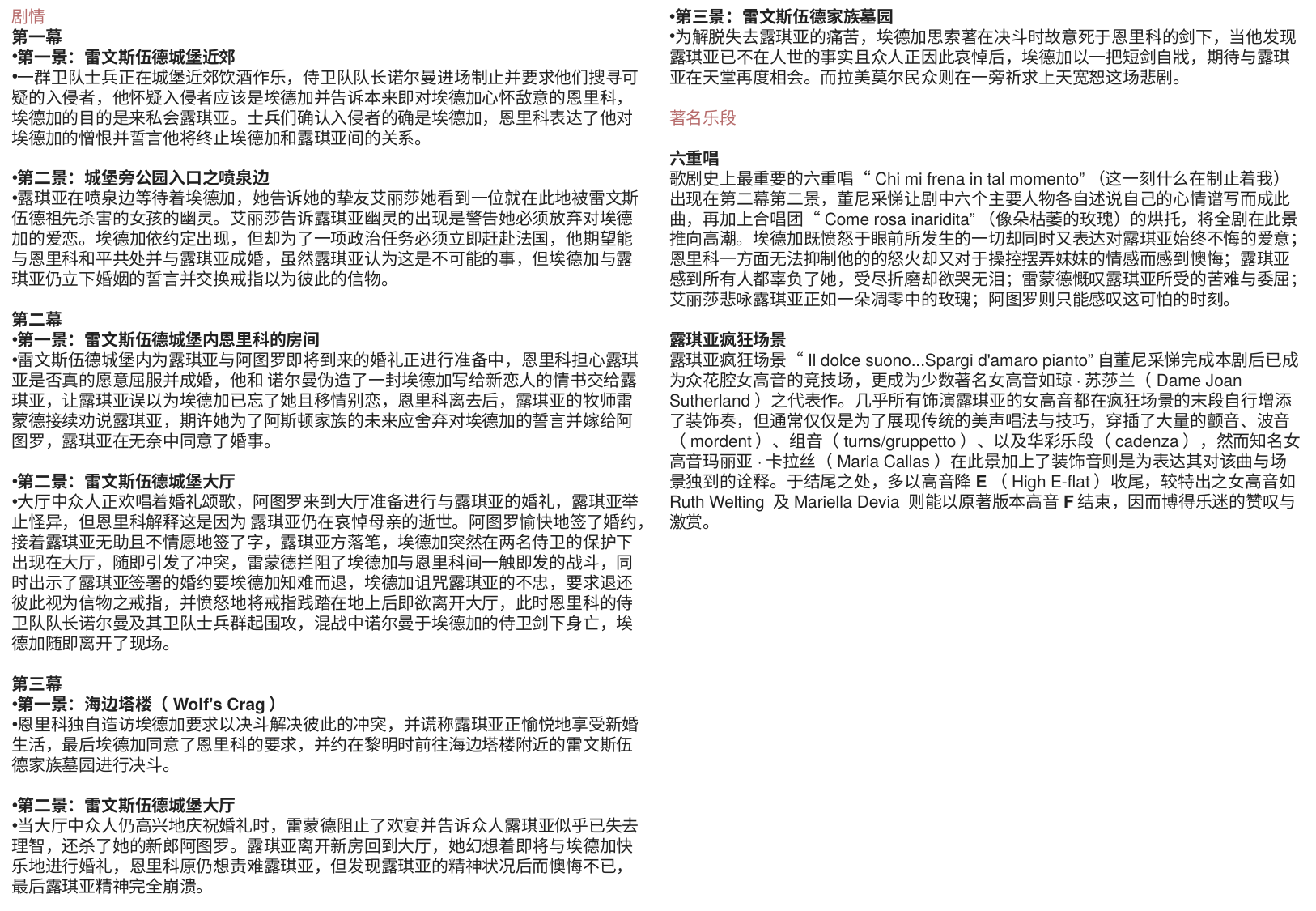

剧情
第一幕
第一景：雷文斯伍德城堡近郊
一群卫队士兵正在城堡近郊饮酒作乐，侍卫队队长诺尔曼进场制止并要求他们搜寻可疑的入侵者，他怀疑入侵者应该是埃德加并告诉本来即对埃德加心怀敌意的恩里科，埃德加的目的是来私会露琪亚。士兵们确认入侵者的确是埃德加，恩里科表达了他对埃德加的憎恨并誓言他将终止埃德加和露琪亚间的关系。

第二景：城堡旁公园入口之喷泉边
露琪亚在喷泉边等待着埃德加，她告诉她的挚友艾丽莎她看到一位就在此地被雷文斯伍德祖先杀害的女孩的幽灵。艾丽莎告诉露琪亚幽灵的出现是警告她必须放弃对埃德加的爱恋。埃德加依约定出现，但却为了一项政治任务必须立即赶赴法国，他期望能与恩里科和平共处并与露琪亚成婚，虽然露琪亚认为这是不可能的事，但埃德加与露琪亚仍立下婚姻的誓言并交换戒指以为彼此的信物。

第二幕
第一景：雷文斯伍德城堡内恩里科的房间
雷文斯伍德城堡内为露琪亚与阿图罗即将到来的婚礼正进行准备中，恩里科担心露琪亚是否真的愿意屈服并成婚，他和 诺尔曼伪造了一封埃德加写给新恋人的情书交给露琪亚，让露琪亚误以为埃德加已忘了她且移情别恋，恩里科离去后，露琪亚的牧师雷蒙德接续劝说露琪亚，期许她为了阿斯顿家族的未来应舍弃对埃德加的誓言并嫁给阿图罗，露琪亚在无奈中同意了婚事。

第二景：雷文斯伍德城堡大厅
大厅中众人正欢唱着婚礼颂歌，阿图罗来到大厅准备进行与露琪亚的婚礼，露琪亚举止怪异，但恩里科解释这是因为 露琪亚仍在哀悼母亲的逝世。阿图罗愉快地签了婚约，接着露琪亚无助且不情愿地签了字，露琪亚方落笔，埃德加突然在两名侍卫的保护下出现在大厅，随即引发了冲突，雷蒙德拦阻了埃德加与恩里科间一触即发的战斗，同时出示了露琪亚签署的婚约要埃德加知难而退，埃德加诅咒露琪亚的不忠，要求退还彼此视为信物之戒指，并愤怒地将戒指践踏在地上后即欲离开大厅，此时恩里科的侍卫队队长诺尔曼及其卫队士兵群起围攻，混战中诺尔曼于埃德加的侍卫剑下身亡，埃德加随即离开了现场。

第三幕
第一景：海边塔楼（Wolf's Crag）
恩里科独自造访埃德加要求以决斗解决彼此的冲突，并谎称露琪亚正愉悦地享受新婚生活，最后埃德加同意了恩里科的要求，并约在黎明时前往海边塔楼附近的雷文斯伍德家族墓园进行决斗。

第二景：雷文斯伍德城堡大厅
当大厅中众人仍高兴地庆祝婚礼时，雷蒙德阻止了欢宴并告诉众人露琪亚似乎已失去理智，还杀了她的新郎阿图罗。露琪亚离开新房回到大厅，她幻想着即将与埃德加快乐地进行婚礼，恩里科原仍想责难露琪亚，但发现露琪亚的精神状况后而懊悔不已，最后露琪亚精神完全崩溃。

第三景：雷文斯伍德家族墓园
为解脱失去露琪亚的痛苦，埃德加思索著在决斗时故意死于恩里科的剑下，当他发现露琪亚已不在人世的事实且众人正因此哀悼后，埃德加以一把短剑自戕，期待与露琪亚在天堂再度相会。而拉美莫尔民众则在一旁祈求上天宽恕这场悲剧。

著名乐段

六重唱
歌剧史上最重要的六重唱“Chi mi frena in tal momento”（这一刻什么在制止着我）出现在第二幕第二景，董尼采悌让剧中六个主要人物各自述说自己的心情谱写而成此曲，再加上合唱团“Come rosa inaridita”（像朵枯萎的玫瑰）的烘托，将全剧在此景推向高潮。埃德加既愤怒于眼前所发生的一切却同时又表达对露琪亚始终不悔的爱意；恩里科一方面无法抑制他的的怒火却又对于操控摆弄妹妹的情感而感到懊悔；露琪亚感到所有人都辜负了她，受尽折磨却欲哭无泪；雷蒙德慨叹露琪亚所受的苦难与委屈；艾丽莎悲咏露琪亚正如一朵凋零中的玫瑰；阿图罗则只能感叹这可怕的时刻。

露琪亚疯狂场景
露琪亚疯狂场景“Il dolce suono...Spargi d'amaro pianto”自董尼采悌完成本剧后已成为众花腔女高音的竞技场，更成为少数著名女高音如琼·苏莎兰（Dame Joan Sutherland）之代表作。几乎所有饰演露琪亚的女高音都在疯狂场景的末段自行增添了装饰奏，但通常仅仅是为了展现传统的美声唱法与技巧，穿插了大量的颤音、波音（mordent）、组音（turns/gruppetto）、以及华彩乐段（cadenza），然而知名女高音玛丽亚·卡拉丝（Maria Callas）在此景加上了装饰音则是为表达其对该曲与场景独到的诠释。于结尾之处，多以高音降E（High E-flat）收尾，较特出之女高音如Ruth Welting 及Mariella Devia 则能以原著版本高音F结束，因而博得乐迷的赞叹与激赏。